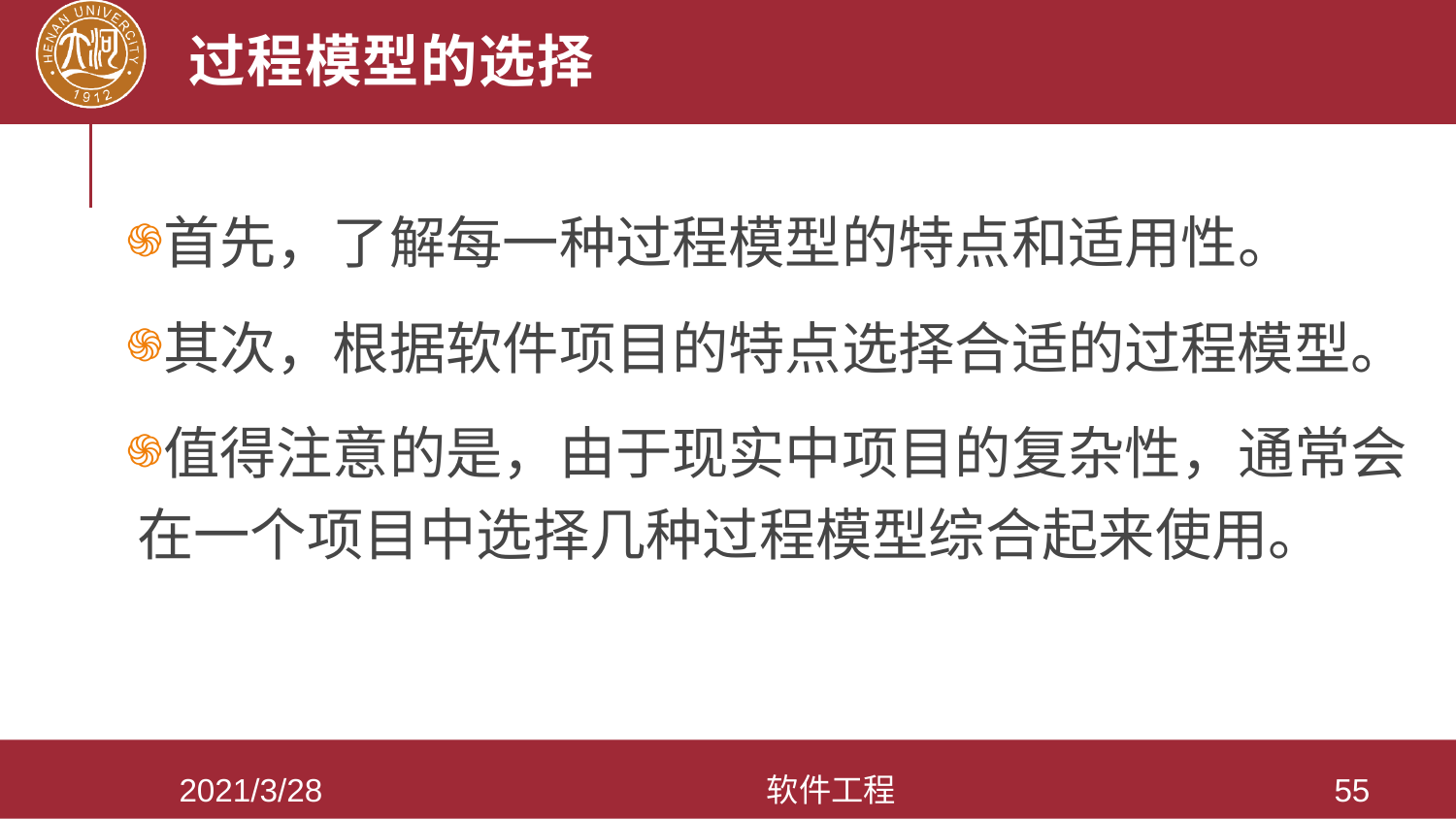

# 过程模型的选择
首先，了解每一种过程模型的特点和适用性。
其次，根据软件项目的特点选择合适的过程模型。
值得注意的是，由于现实中项目的复杂性，通常会在一个项目中选择几种过程模型综合起来使用。
2021/3/28
软件工程
55